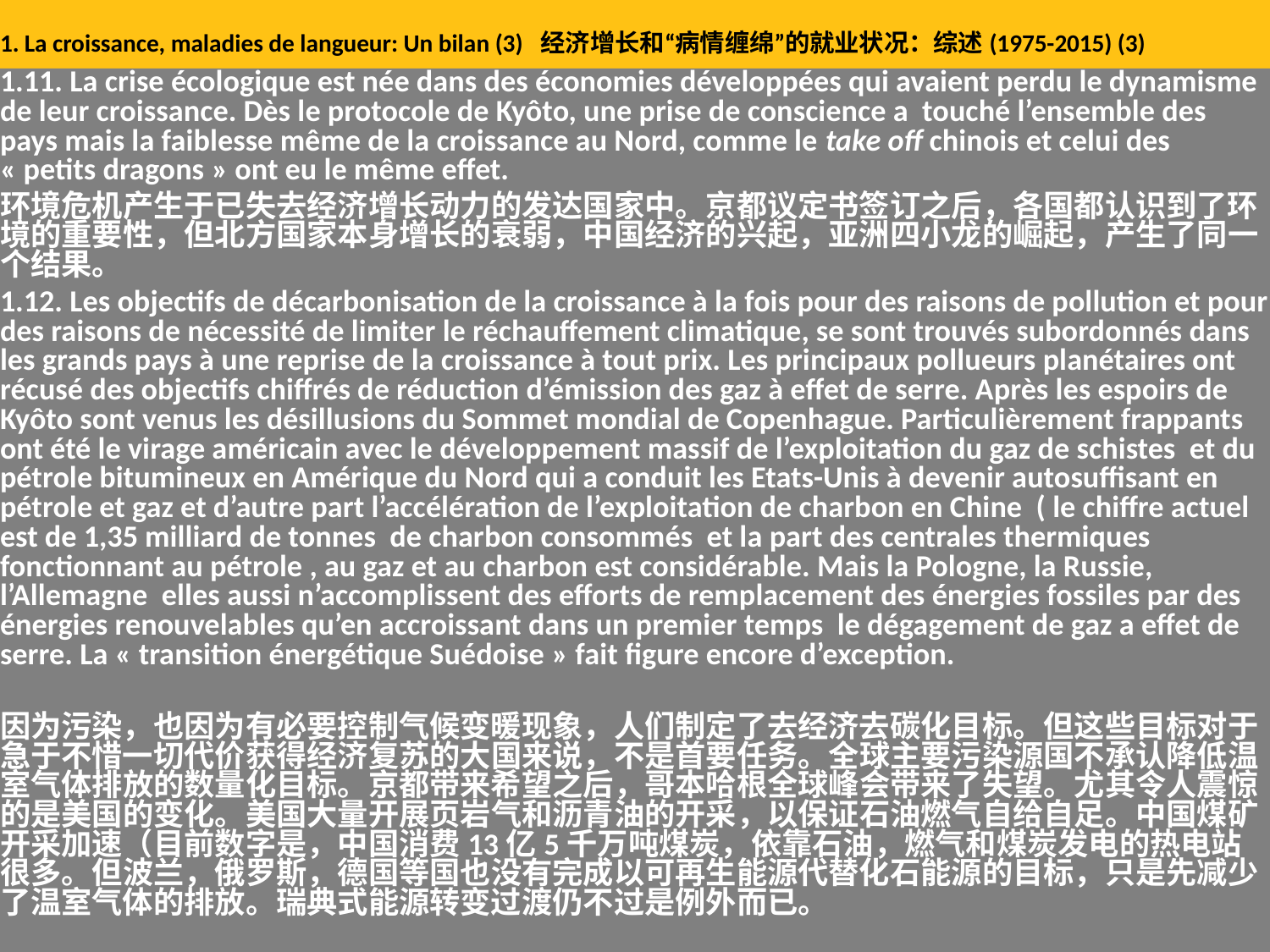

# 1. La croissance, maladies de langueur: Un bilan (3)  经济增长和“病情缠绵”的就业状况：综述(1975-2015) (3)

1.11. La crise écologique est née dans des économies développées qui avaient perdu le dynamisme de leur croissance. Dès le protocole de Kyôto, une prise de conscience a  touché l’ensemble des pays mais la faiblesse même de la croissance au Nord, comme le take off chinois et celui des « petits dragons » ont eu le même effet.
环境危机产生于已失去经济增长动力的发达国家中。京都议定书签订之后，各国都认识到了环境的重要性，但北方国家本身增长的衰弱，中国经济的兴起，亚洲四小龙的崛起，产生了同一个结果。
1.12. Les objectifs de décarbonisation de la croissance à la fois pour des raisons de pollution et pour des raisons de nécessité de limiter le réchauffement climatique, se sont trouvés subordonnés dans les grands pays à une reprise de la croissance à tout prix. Les principaux pollueurs planétaires ont récusé des objectifs chiffrés de réduction d’émission des gaz à effet de serre. Après les espoirs de Kyôto sont venus les désillusions du Sommet mondial de Copenhague. Particulièrement frappants ont été le virage américain avec le développement massif de l’exploitation du gaz de schistes  et du pétrole bitumineux en Amérique du Nord qui a conduit les Etats-Unis à devenir autosuffisant en pétrole et gaz et d’autre part l’accélération de l’exploitation de charbon en Chine  ( le chiffre actuel est de 1,35 milliard de tonnes  de charbon consommés  et la part des centrales thermiques fonctionnant au pétrole , au gaz et au charbon est considérable. Mais la Pologne, la Russie, l’Allemagne  elles aussi n’accomplissent des efforts de remplacement des énergies fossiles par des énergies renouvelables qu’en accroissant dans un premier temps  le dégagement de gaz a effet de serre. La « transition énergétique Suédoise » fait figure encore d’exception.

因为污染，也因为有必要控制气候变暖现象，人们制定了去经济去碳化目标。但这些目标对于急于不惜一切代价获得经济复苏的大国来说，不是首要任务。全球主要污染源国不承认降低温室气体排放的数量化目标。京都带来希望之后，哥本哈根全球峰会带来了失望。尤其令人震惊的是美国的变化。美国大量开展页岩气和沥青油的开采，以保证石油燃气自给自足。中国煤矿开采加速（目前数字是，中国消费13亿5千万吨煤炭，依靠石油，燃气和煤炭发电的热电站很多。但波兰，俄罗斯，德国等国也没有完成以可再生能源代替化石能源的目标，只是先减少了温室气体的排放。瑞典式能源转变过渡仍不过是例外而已。